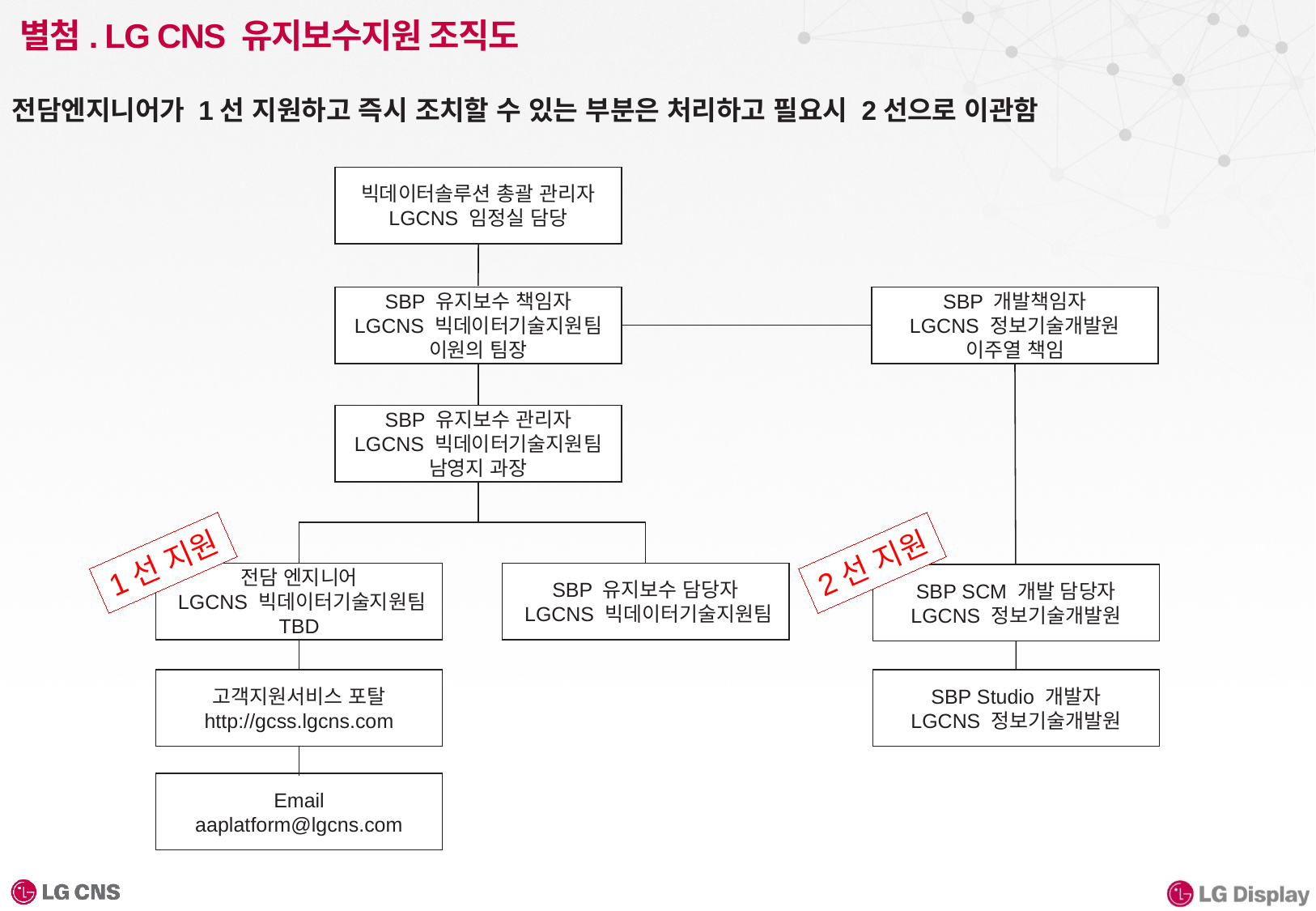

# 별첨. LG CNS 유지보수지원 조직도
전담엔지니어가 1선 지원하고 즉시 조치할 수 있는 부분은 처리하고 필요시 2선으로 이관함
빅데이터솔루션 총괄 관리자
LGCNS 임정실 담당
SBP 유지보수 책임자
LGCNS 빅데이터기술지원팀
이원의 팀장
SBP 개발책임자
LGCNS 정보기술개발원 이주열 책임
SBP 유지보수 관리자
LGCNS 빅데이터기술지원팀
남영지 과장
1선 지원
2선 지원
전담 엔지니어
 LGCNS 빅데이터기술지원팀
TBD
SBP 유지보수 담당자
 LGCNS 빅데이터기술지원팀
SBP SCM 개발 담당자
LGCNS 정보기술개발원
고객지원서비스 포탈
http://gcss.lgcns.com
SBP Studio 개발자
LGCNS 정보기술개발원
Email
aaplatform@lgcns.com